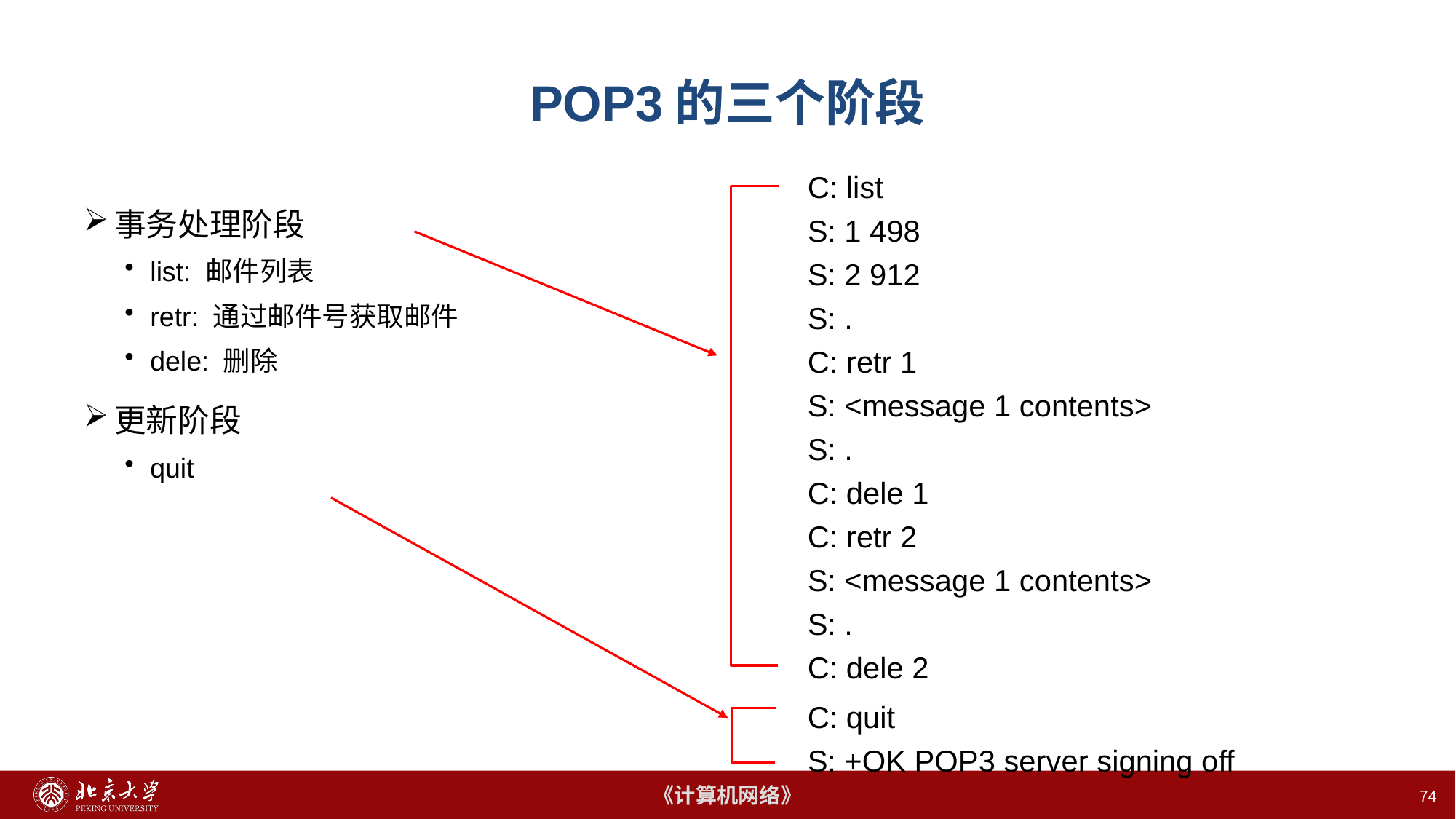

74
# POP3的三个阶段
C: list
S: 1 498
S: 2 912
S: .
C: retr 1
S: <message 1 contents>
S: .
C: dele 1
C: retr 2
S: <message 1 contents>
S: .
C: dele 2
C: quit
S: +OK POP3 server signing off

事务处理阶段
list: 邮件列表
retr: 通过邮件号获取邮件
dele: 删除
更新阶段
quit